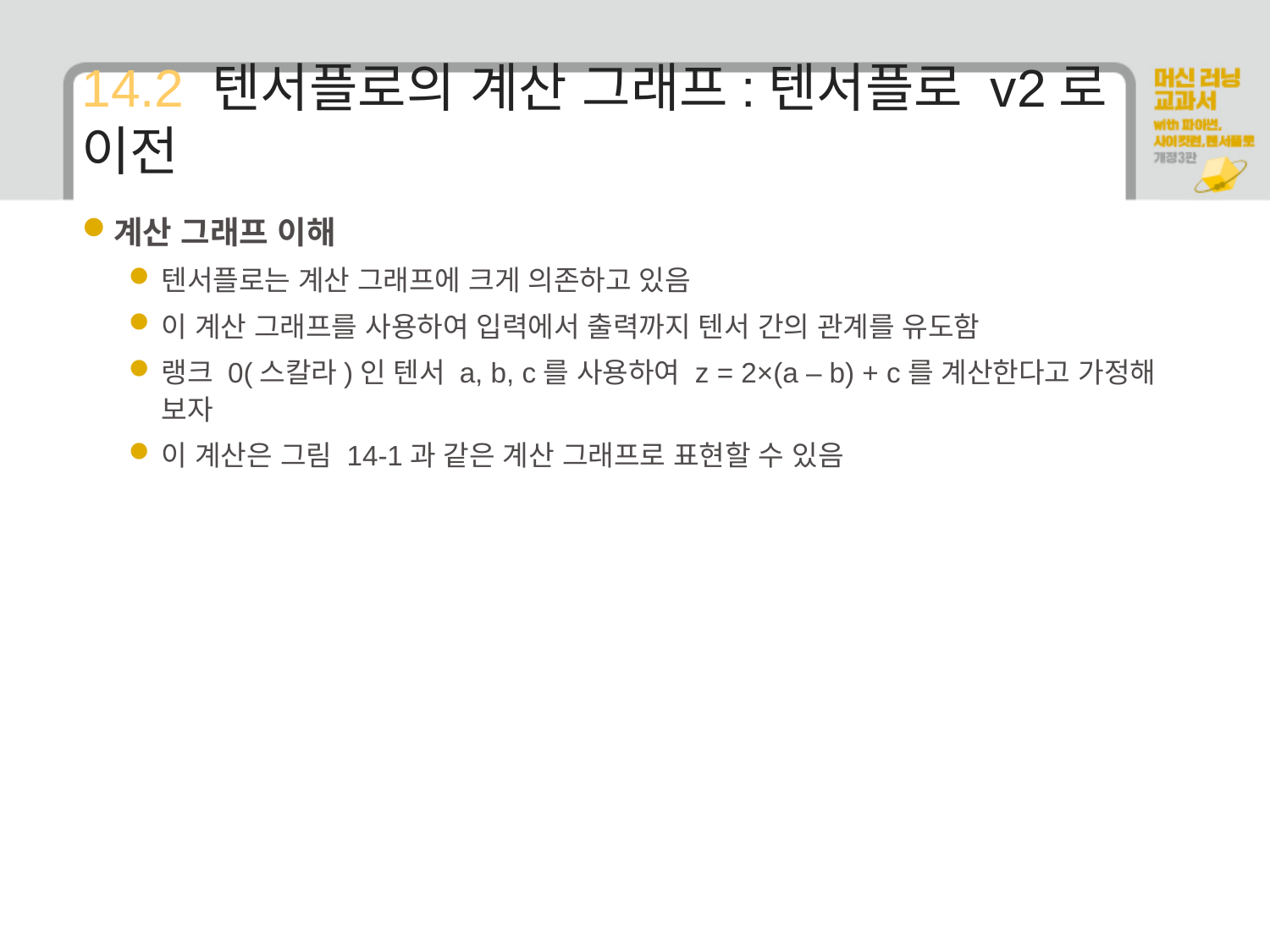

# 14.2 텐서플로의 계산 그래프:텐서플로 v2로 이전
계산 그래프 이해
텐서플로는 계산 그래프에 크게 의존하고 있음
이 계산 그래프를 사용하여 입력에서 출력까지 텐서 간의 관계를 유도함
랭크 0(스칼라)인 텐서 a, b, c를 사용하여 z = 2×(a ‒ b) + c를 계산한다고 가정해 보자
이 계산은 그림 14-1과 같은 계산 그래프로 표현할 수 있음